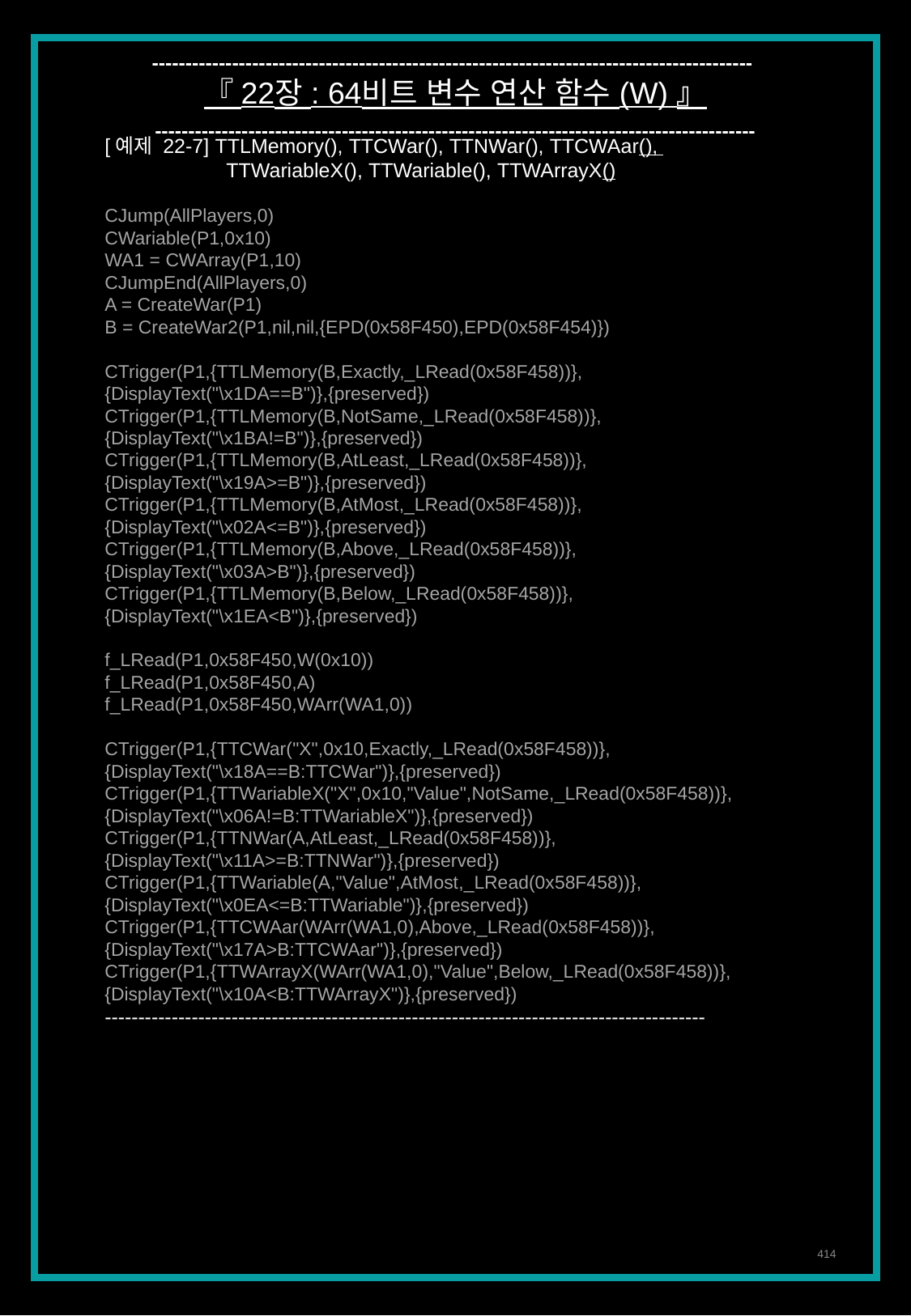

------------------------------------------------------------------------------------------
『 22장 : 64비트 변수 연산 함수 (W) 』
------------------------------------------------------------------------------------------
[예제 22-7] TTLMemory(), TTCWar(), TTNWar(), TTCWAar(),
	TTWariableX(), TTWariable(), TTWArrayX()

CJump(AllPlayers,0)
CWariable(P1,0x10)
WA1 = CWArray(P1,10)
CJumpEnd(AllPlayers,0)
A = CreateWar(P1)
B = CreateWar2(P1,nil,nil,{EPD(0x58F450),EPD(0x58F454)})

CTrigger(P1,{TTLMemory(B,Exactly,_LRead(0x58F458))},
{DisplayText("\x1DA==B")},{preserved})
CTrigger(P1,{TTLMemory(B,NotSame,_LRead(0x58F458))},
{DisplayText("\x1BA!=B")},{preserved})
CTrigger(P1,{TTLMemory(B,AtLeast,_LRead(0x58F458))},
{DisplayText("\x19A>=B")},{preserved})
CTrigger(P1,{TTLMemory(B,AtMost,_LRead(0x58F458))},
{DisplayText("\x02A<=B")},{preserved})
CTrigger(P1,{TTLMemory(B,Above,_LRead(0x58F458))},
{DisplayText("\x03A>B")},{preserved})
CTrigger(P1,{TTLMemory(B,Below,_LRead(0x58F458))},
{DisplayText("\x1EA<B")},{preserved})

f_LRead(P1,0x58F450,W(0x10))
f_LRead(P1,0x58F450,A)
f_LRead(P1,0x58F450,WArr(WA1,0))

CTrigger(P1,{TTCWar("X",0x10,Exactly,_LRead(0x58F458))},
{DisplayText("\x18A==B:TTCWar")},{preserved})
CTrigger(P1,{TTWariableX("X",0x10,"Value",NotSame,_LRead(0x58F458))},
{DisplayText("\x06A!=B:TTWariableX")},{preserved})
CTrigger(P1,{TTNWar(A,AtLeast,_LRead(0x58F458))},
{DisplayText("\x11A>=B:TTNWar")},{preserved})
CTrigger(P1,{TTWariable(A,"Value",AtMost,_LRead(0x58F458))},
{DisplayText("\x0EA<=B:TTWariable")},{preserved})
CTrigger(P1,{TTCWAar(WArr(WA1,0),Above,_LRead(0x58F458))},
{DisplayText("\x17A>B:TTCWAar")},{preserved})
CTrigger(P1,{TTWArrayX(WArr(WA1,0),"Value",Below,_LRead(0x58F458))},
{DisplayText("\x10A<B:TTWArrayX")},{preserved})
------------------------------------------------------------------------------------------
414